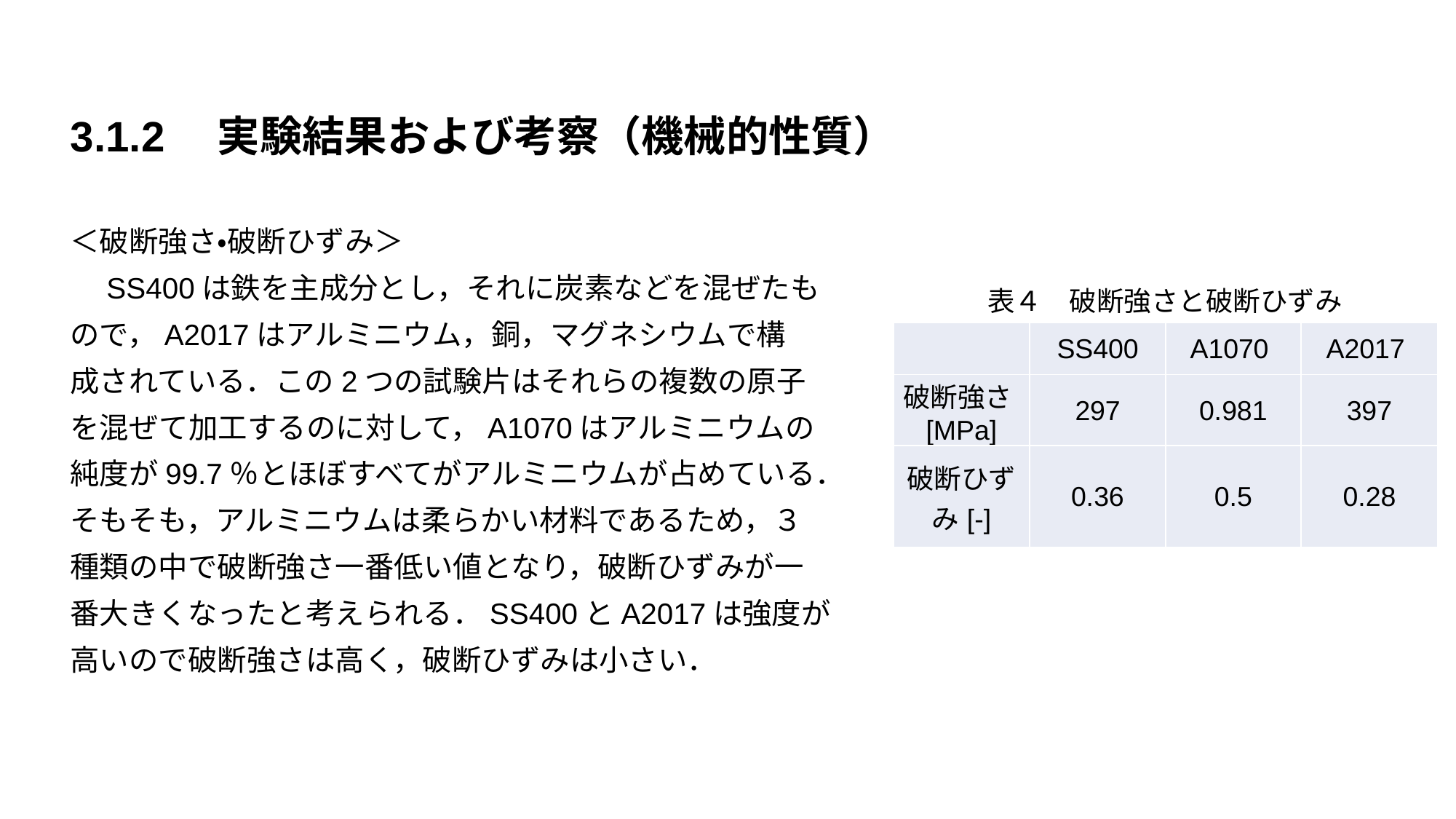

#
3.1.2　実験結果および考察（機械的性質）

＜破断強さ・破断ひずみ＞
　SS400は鉄を主成分とし，それに炭素などを混ぜたも
ので，A2017はアルミニウム，銅，マグネシウムで構
成されている．この2つの試験片はそれらの複数の原子
を混ぜて加工するのに対して，A1070はアルミニウムの
純度が99.7％とほぼすべてがアルミニウムが占めている．
そもそも，アルミニウムは柔らかい材料であるため，３
種類の中で破断強さ一番低い値となり，破断ひずみが一
番大きくなったと考えられる．SS400とA2017は強度が
高いので破断強さは高く，破断ひずみは小さい．

表４　破断強さと破断ひずみ
|  | SS400 | A1070 | A2017 |
| --- | --- | --- | --- |
| 破断強さ[MPa] | 297 | 0.981 | 397 |
| 破断ひずみ[-] | 0.36 | 0.5 | 0.28 |